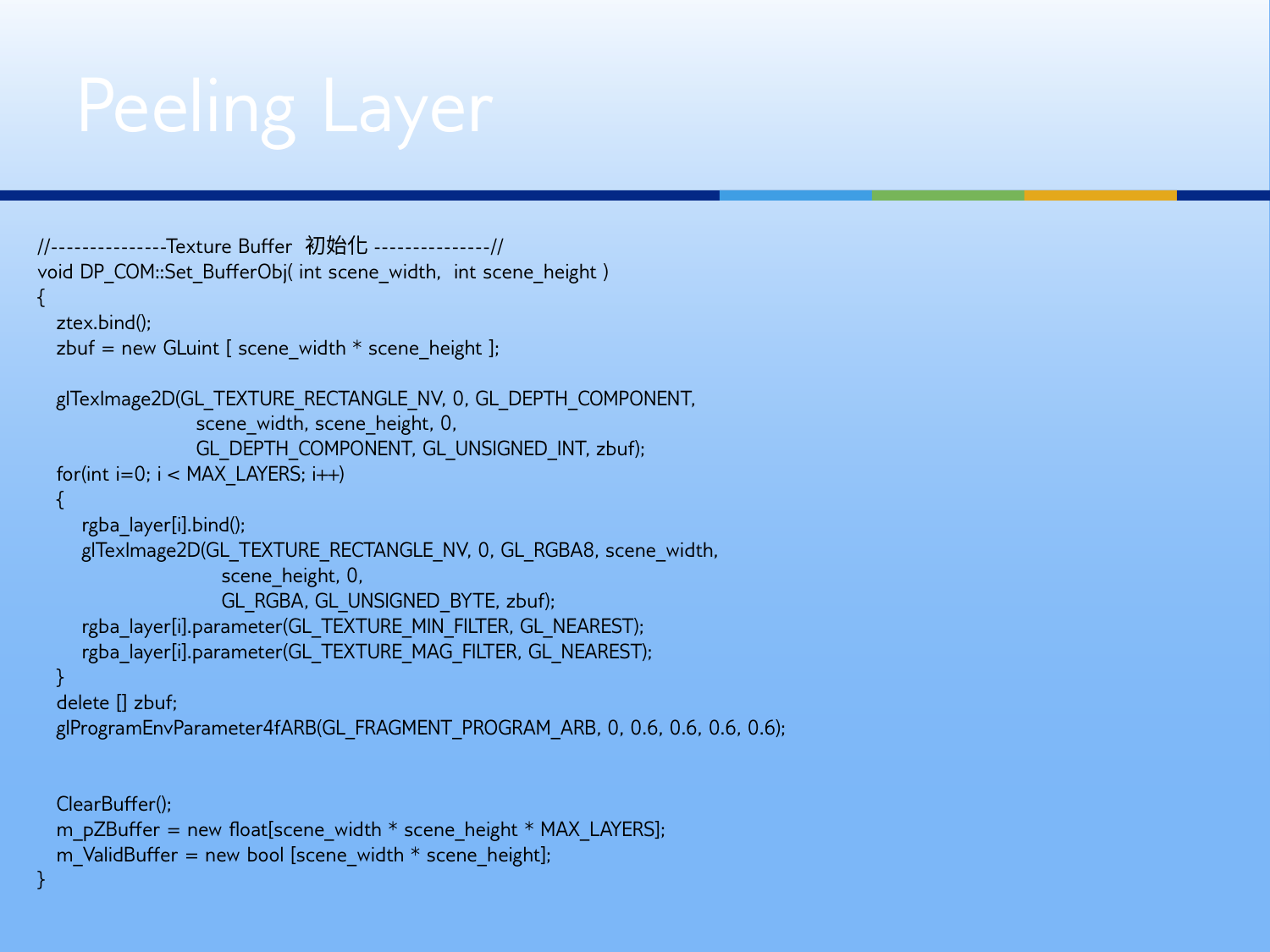

# Peeling Layer
//---------------Texture Buffer 初始化---------------//
void DP_COM::Set_BufferObj( int scene_width,  int scene_height )
{
   ztex.bind();
   zbuf = new GLuint [ scene_width * scene_height ];

   glTexImage2D(GL_TEXTURE_RECTANGLE_NV, 0, GL_DEPTH_COMPONENT,
                         scene_width, scene_height, 0,
                         GL_DEPTH_COMPONENT, GL_UNSIGNED_INT, zbuf);
   for(int i=0; i < MAX_LAYERS; i++)
   {
       rgba_layer[i].bind();
       glTexImage2D(GL_TEXTURE_RECTANGLE_NV, 0, GL_RGBA8, scene_width,
                             scene_height, 0,
                             GL_RGBA, GL_UNSIGNED_BYTE, zbuf);
       rgba_layer[i].parameter(GL_TEXTURE_MIN_FILTER, GL_NEAREST);
       rgba_layer[i].parameter(GL_TEXTURE_MAG_FILTER, GL_NEAREST);
   }
   delete [] zbuf;
   glProgramEnvParameter4fARB(GL_FRAGMENT_PROGRAM_ARB, 0, 0.6, 0.6, 0.6, 0.6);

   ClearBuffer();
   m_pZBuffer = new float[scene_width * scene_height * MAX_LAYERS];
   m_ValidBuffer = new bool [scene_width * scene_height];
}